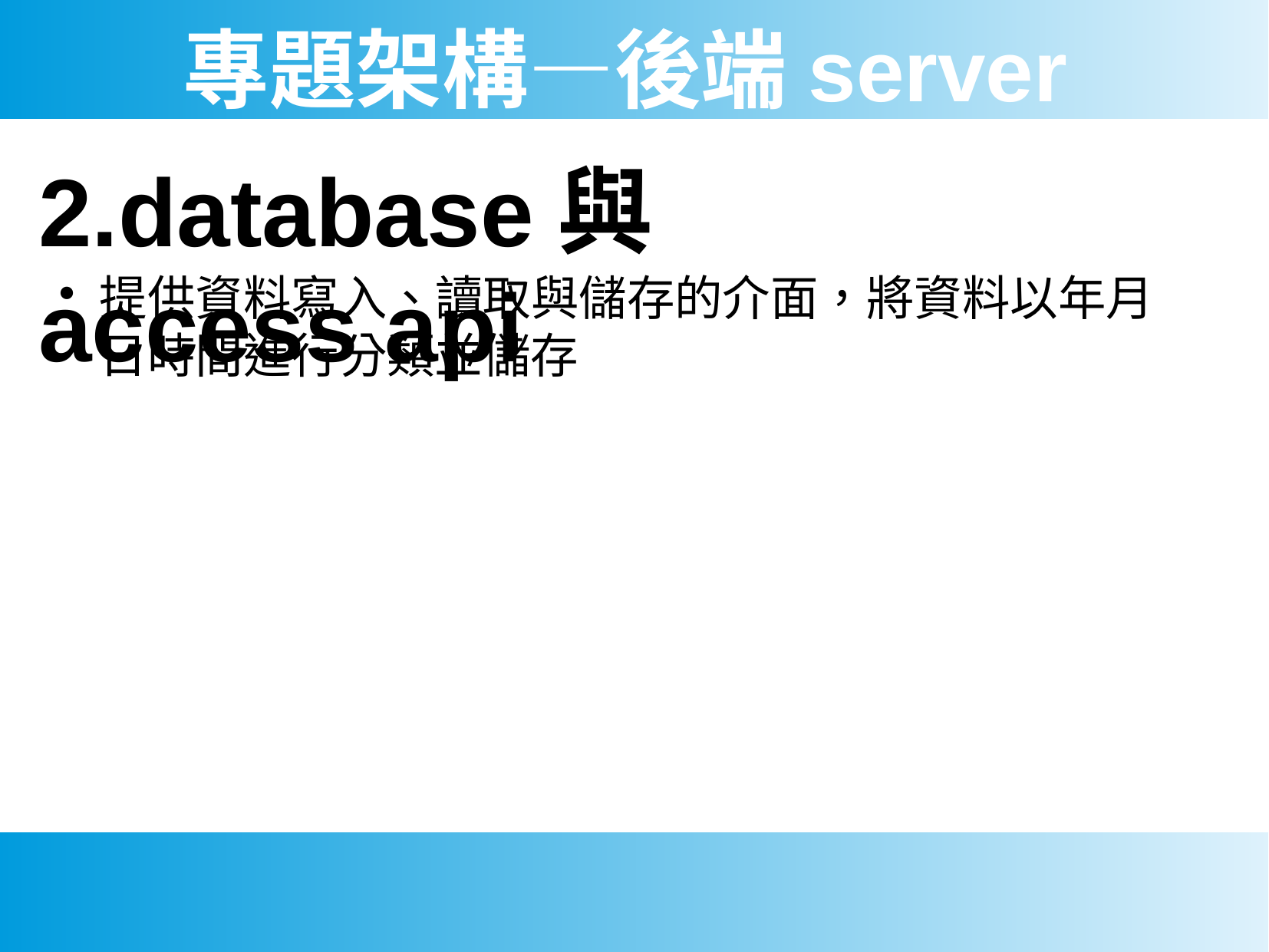

專題架構―後端server
2.database與access api
提供資料寫入、讀取與儲存的介面，將資料以年月日時間進行分類並儲存